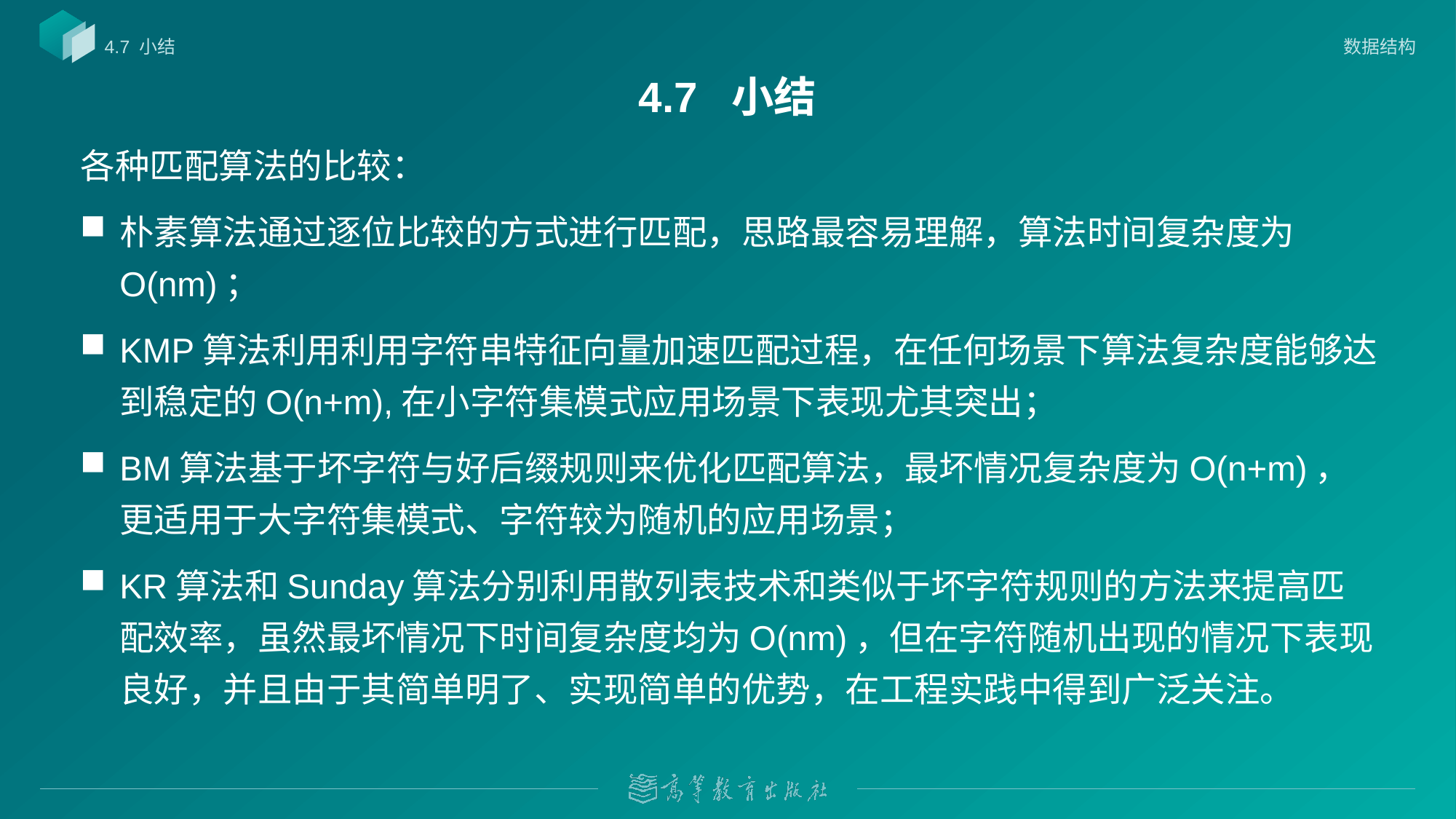

数据结构
4.7 小结
# 4.7  小结
各种匹配算法的比较：
朴素算法通过逐位比较的方式进行匹配，思路最容易理解，算法时间复杂度为O(nm)；
KMP算法利用利用字符串特征向量加速匹配过程，在任何场景下算法复杂度能够达到稳定的O(n+m),在小字符集模式应用场景下表现尤其突出；
BM算法基于坏字符与好后缀规则来优化匹配算法，最坏情况复杂度为O(n+m)，更适用于大字符集模式、字符较为随机的应用场景；
KR算法和Sunday算法分别利用散列表技术和类似于坏字符规则的方法来提高匹配效率，虽然最坏情况下时间复杂度均为O(nm)，但在字符随机出现的情况下表现良好，并且由于其简单明了、实现简单的优势，在工程实践中得到广泛关注。